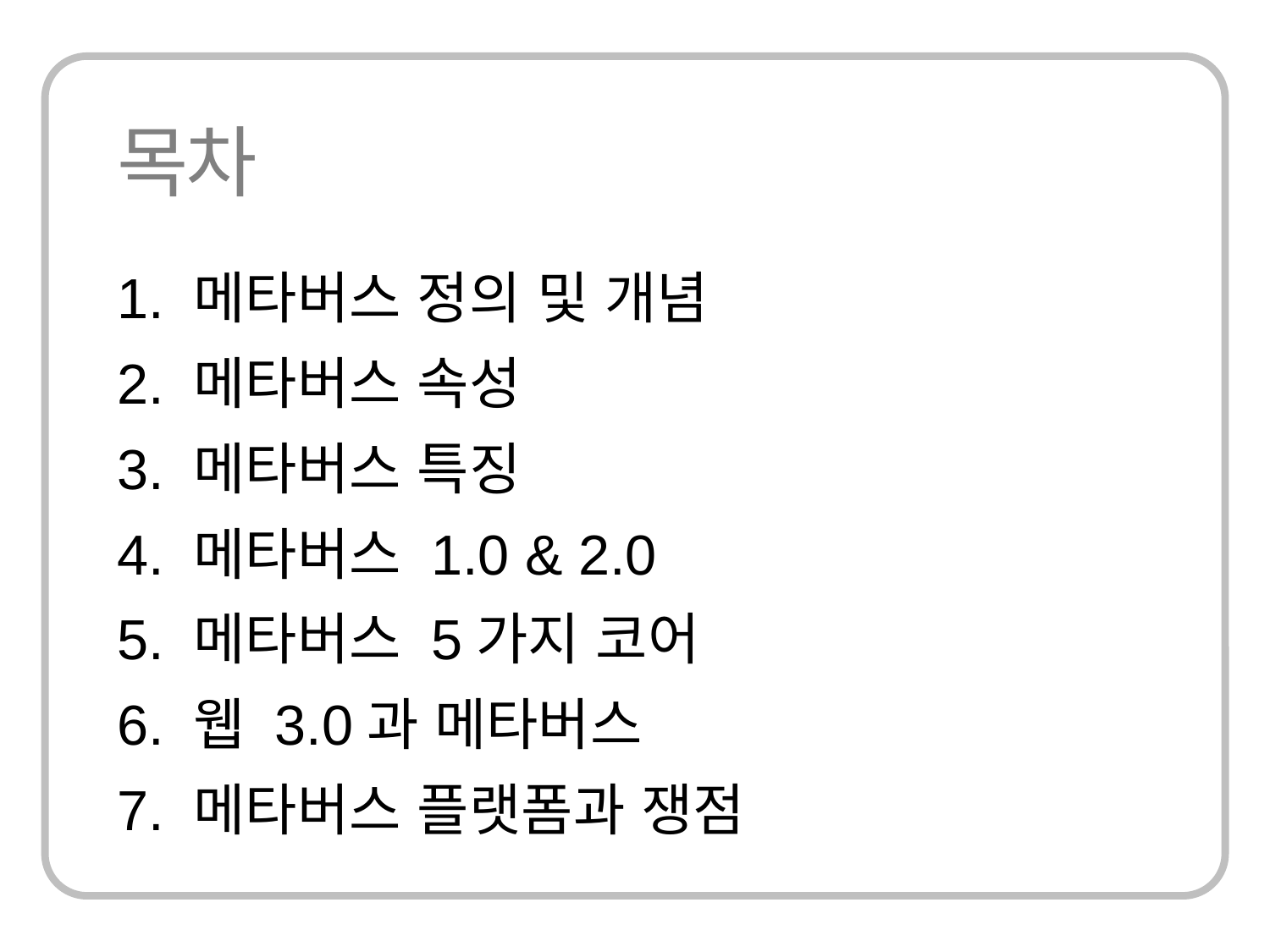

1. 메타버스 정의 및 개념
2. 메타버스 속성
3. 메타버스 특징
4. 메타버스 1.0 & 2.0
5. 메타버스 5가지 코어
6. 웹 3.0과 메타버스
7. 메타버스 플랫폼과 쟁점